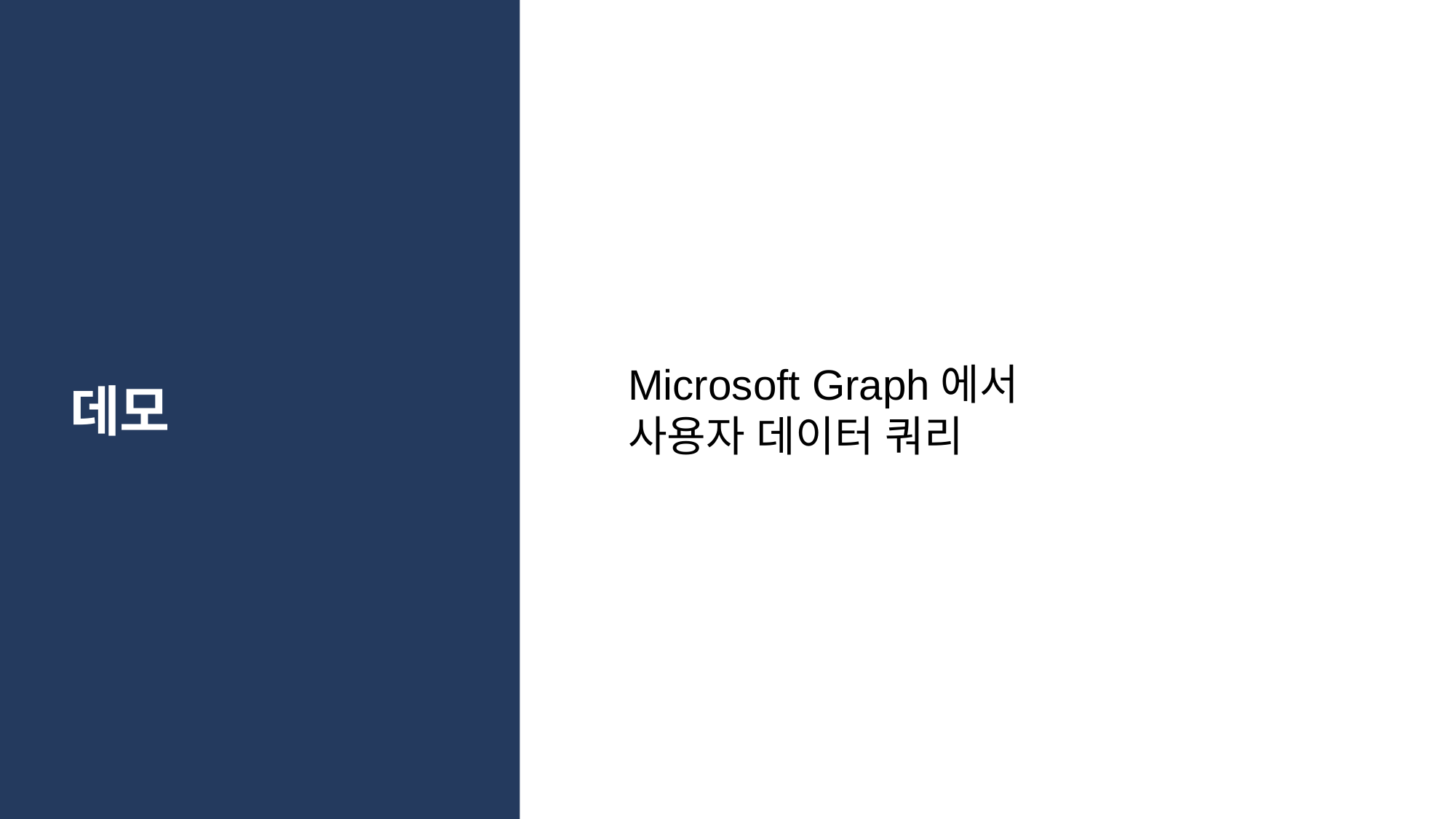

Microsoft Graph에서 사용자 데이터 쿼리
# 데모